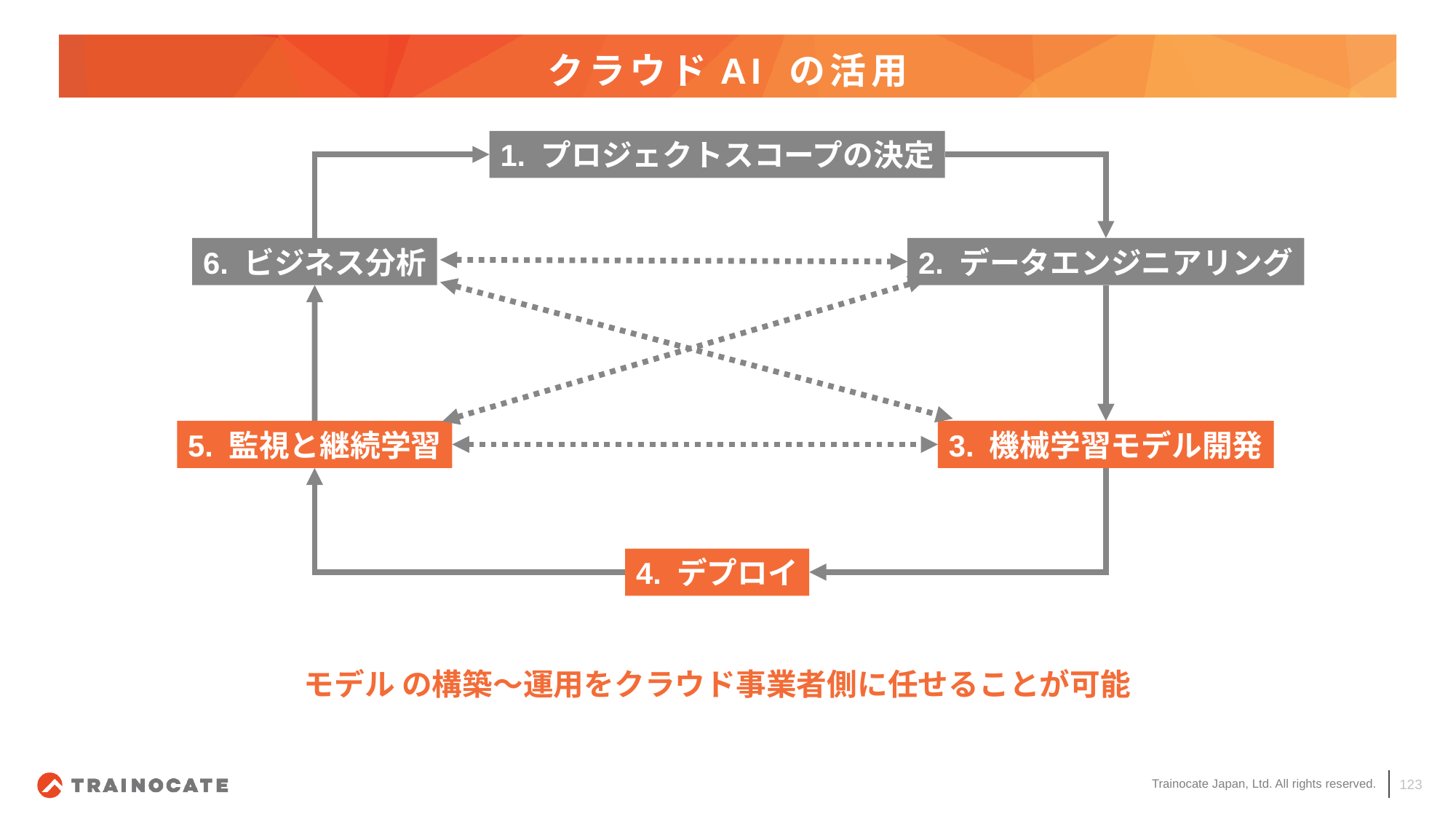

# クラウドAI の活用
1. プロジェクトスコープの決定
6. ビジネス分析
2. データエンジニアリング
5. 監視と継続学習
3. 機械学習モデル開発
4. デプロイ
モデル の構築〜運用をクラウド事業者側に任せることが可能
123